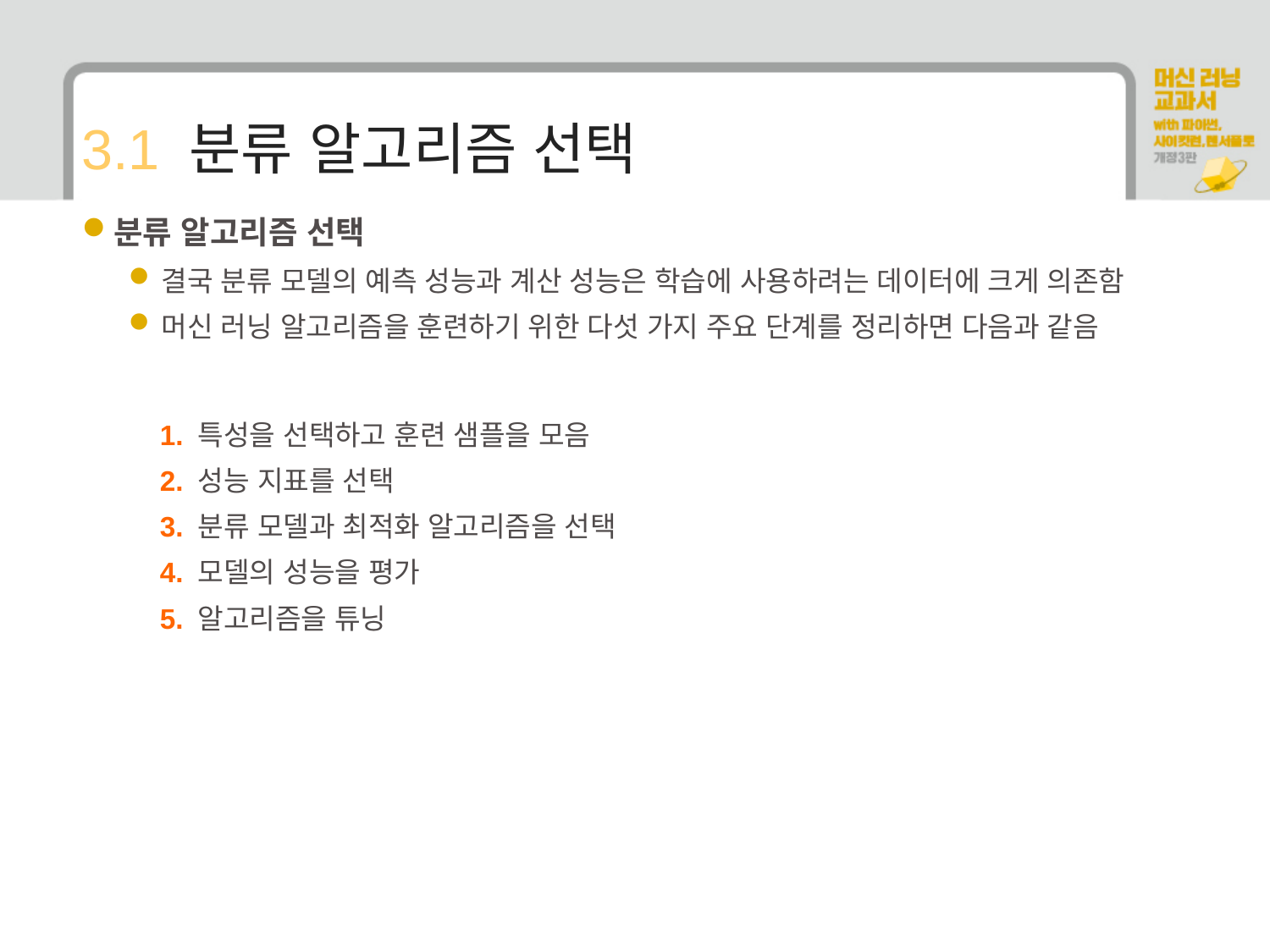

# 3.1 분류 알고리즘 선택
분류 알고리즘 선택
결국 분류 모델의 예측 성능과 계산 성능은 학습에 사용하려는 데이터에 크게 의존함
머신 러닝 알고리즘을 훈련하기 위한 다섯 가지 주요 단계를 정리하면 다음과 같음

    1. 특성을 선택하고 훈련 샘플을 모음
    2. 성능 지표를 선택
    3. 분류 모델과 최적화 알고리즘을 선택
    4. 모델의 성능을 평가
    5. 알고리즘을 튜닝